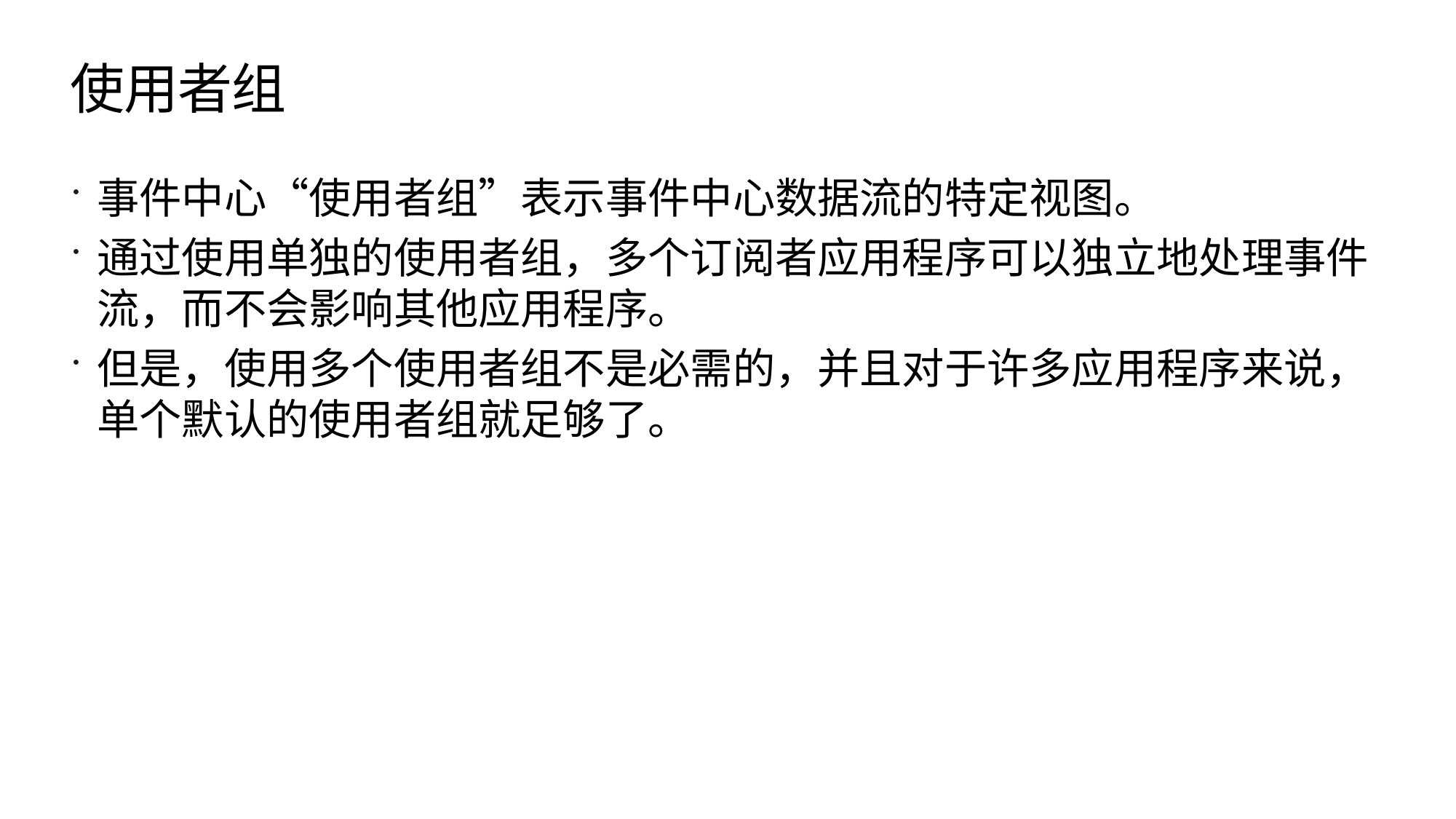

# 使用者组
事件中心“使用者组”表示事件中心数据流的特定视图。
通过使用单独的使用者组，多个订阅者应用程序可以独立地处理事件流，而不会影响其他应用程序。
但是，使用多个使用者组不是必需的，并且对于许多应用程序来说，单个默认的使用者组就足够了。